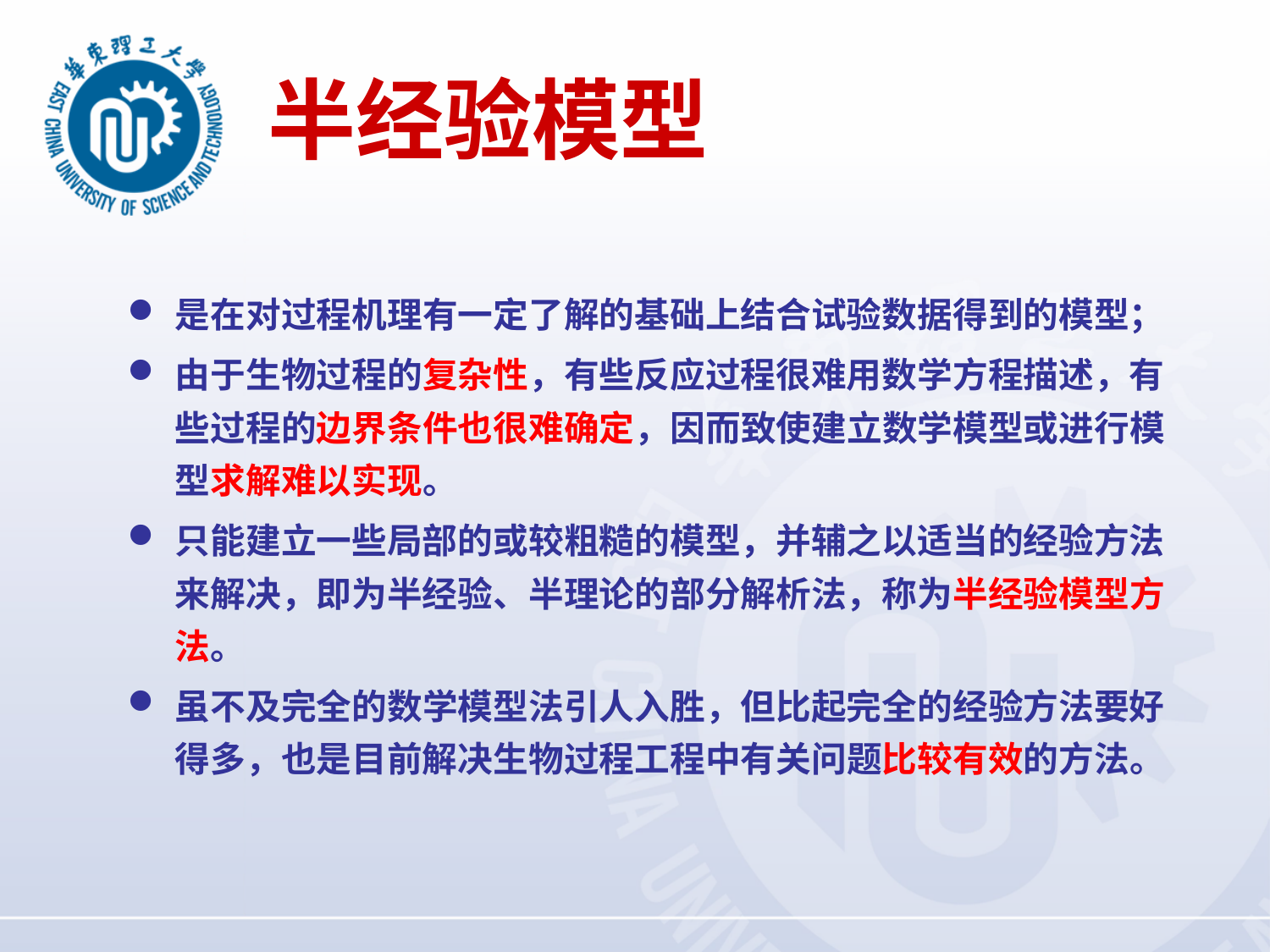

# 半经验模型
是在对过程机理有一定了解的基础上结合试验数据得到的模型；
由于生物过程的复杂性，有些反应过程很难用数学方程描述，有些过程的边界条件也很难确定，因而致使建立数学模型或进行模型求解难以实现。
只能建立一些局部的或较粗糙的模型，并辅之以适当的经验方法来解决，即为半经验、半理论的部分解析法，称为半经验模型方法。
虽不及完全的数学模型法引人入胜，但比起完全的经验方法要好得多，也是目前解决生物过程工程中有关问题比较有效的方法。